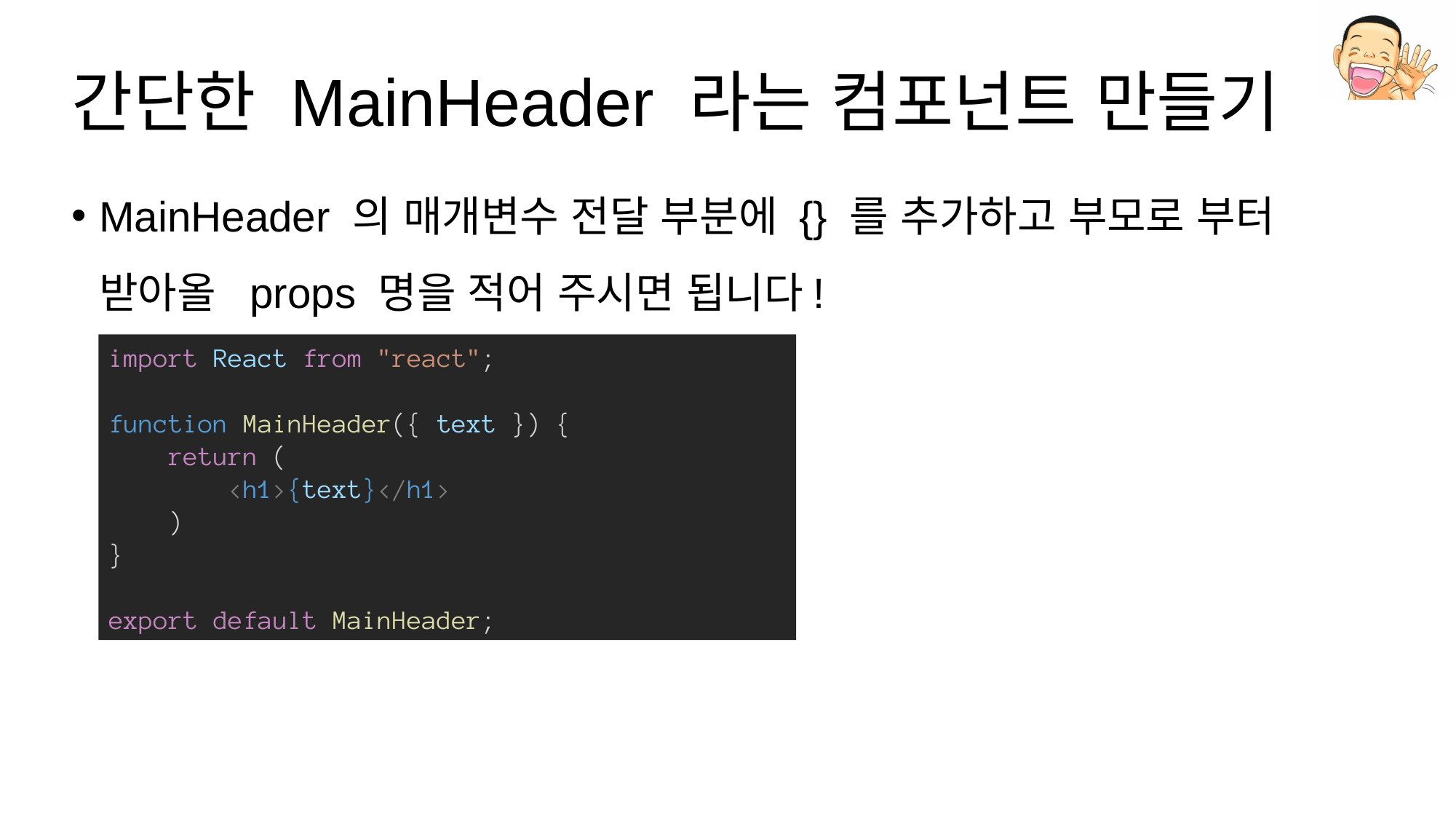

# 간단한 MainHeader 라는 컴포넌트 만들기
MainHeader 의 매개변수 전달 부분에 {} 를 추가하고 부모로 부터 받아올  props 명을 적어 주시면 됩니다!

import React from "react";
function MainHeader({ text }) {
    return (
        <h1>{text}</h1>
    )
}
export default MainHeader;